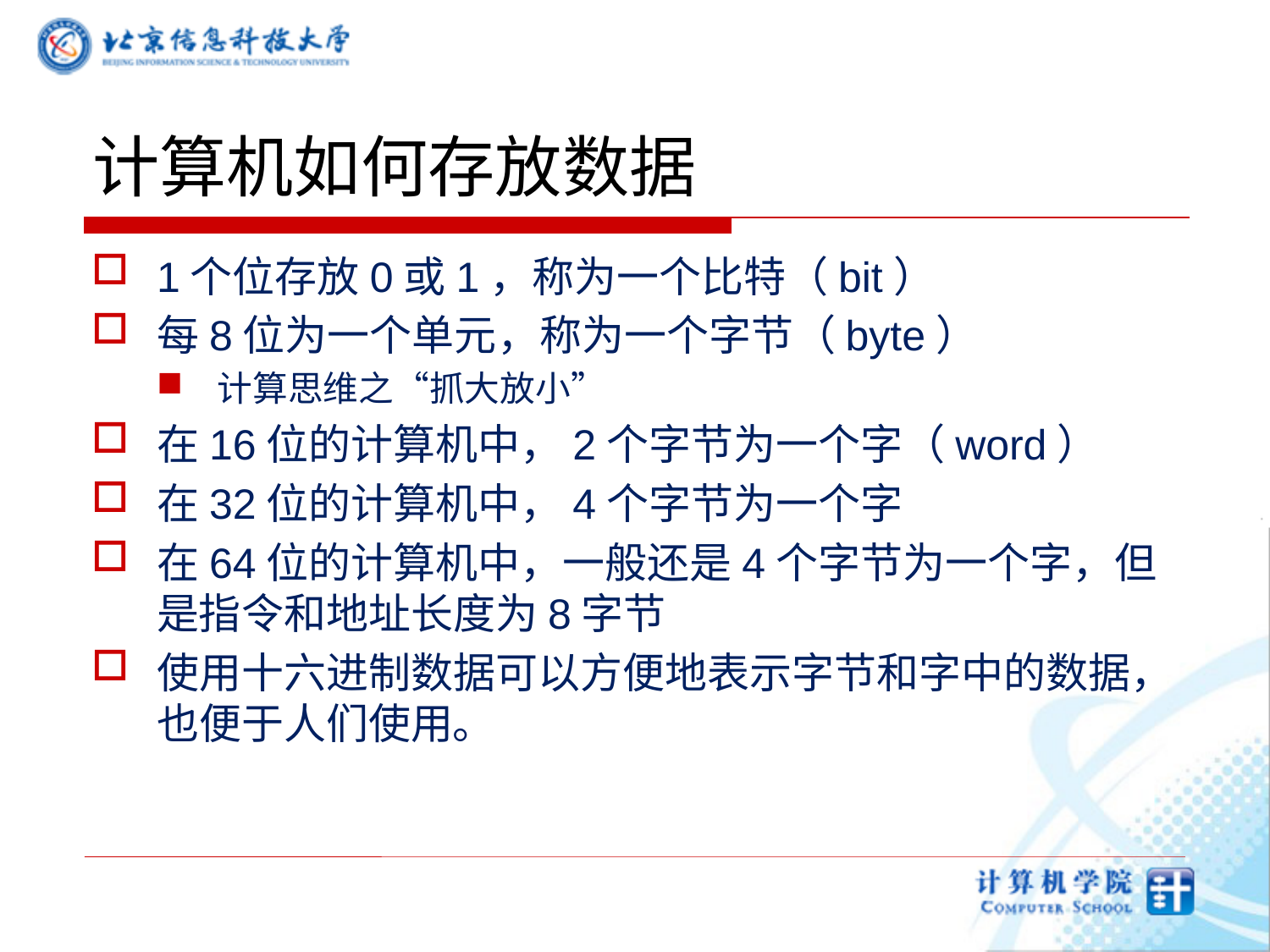

# 计算机如何存放数据
1个位存放0或1，称为一个比特（bit）
每8位为一个单元，称为一个字节（byte）
计算思维之“抓大放小”
在16位的计算机中，2个字节为一个字（word）
在32位的计算机中，4个字节为一个字
在64位的计算机中，一般还是4个字节为一个字，但是指令和地址长度为8字节
使用十六进制数据可以方便地表示字节和字中的数据，也便于人们使用。